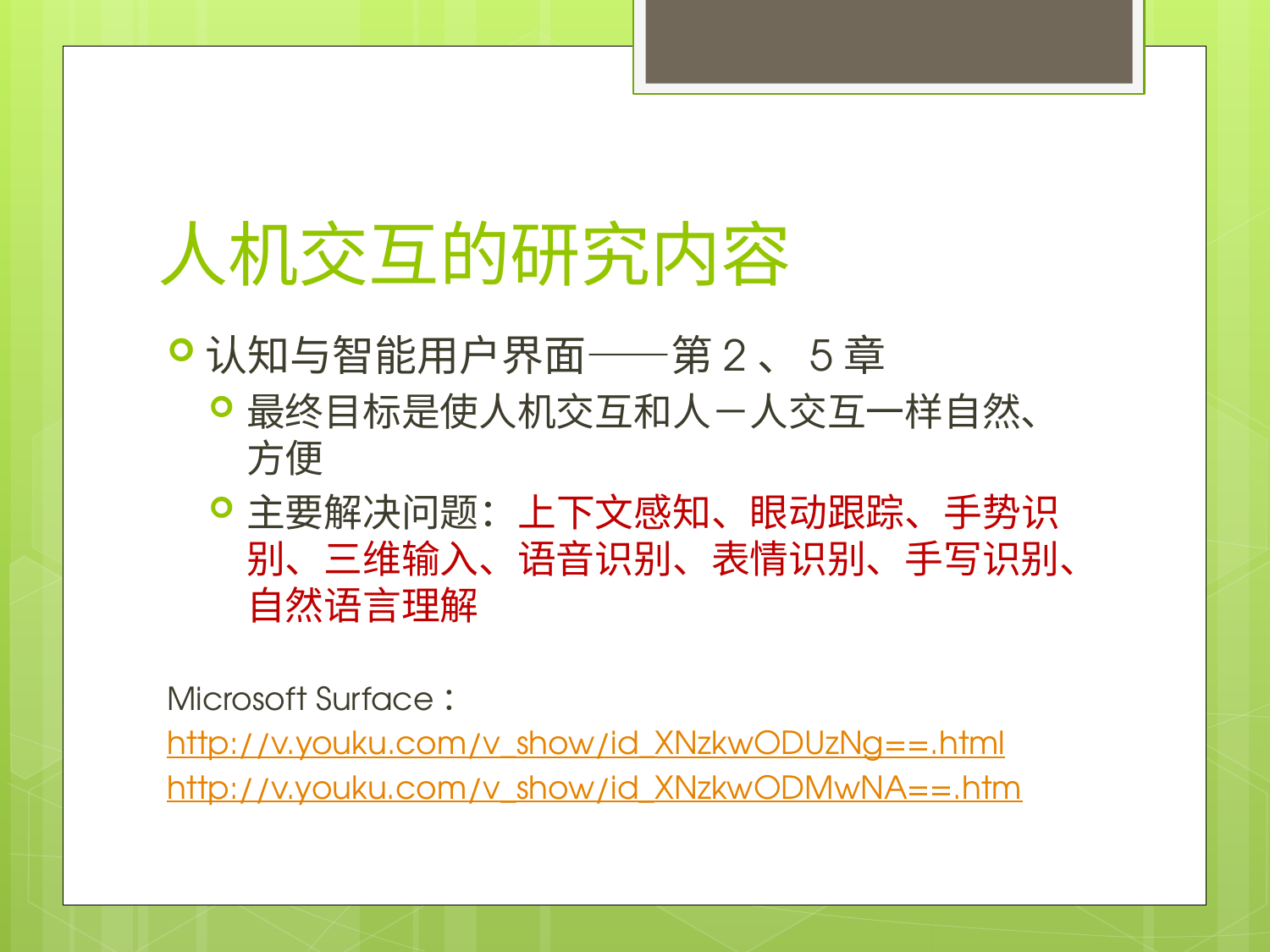

# 人机交互的研究内容
认知与智能用户界面——第2、5章
最终目标是使人机交互和人－人交互一样自然、方便
主要解决问题：上下文感知、眼动跟踪、手势识别、三维输入、语音识别、表情识别、手写识别、自然语言理解

Microsoft Surface：
http://v.youku.com/v_show/id_XNzkwODUzNg==.html
http://v.youku.com/v_show/id_XNzkwODMwNA==.htm